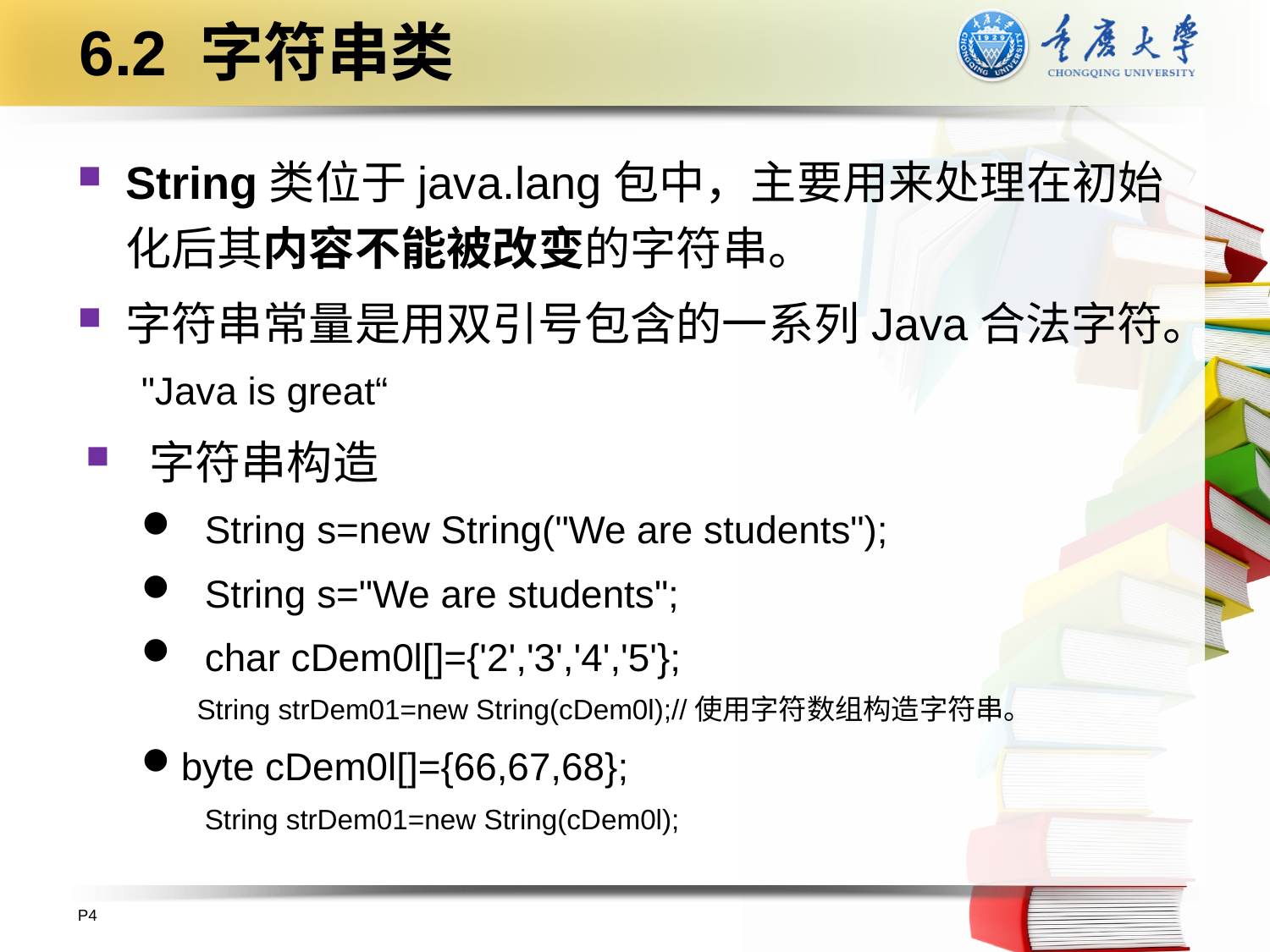

# 6.2 字符串类
String类位于java.lang包中，主要用来处理在初始化后其内容不能被改变的字符串。
字符串常量是用双引号包含的一系列Java合法字符。
"Java is great“
字符串构造
String s=new String("We are students");
String s="We are students";
char cDem0l[]={'2','3','4','5'};
String strDem01=new String(cDem0l);//使用字符数组构造字符串。
byte cDem0l[]={66,67,68};
String strDem01=new String(cDem0l);

P4